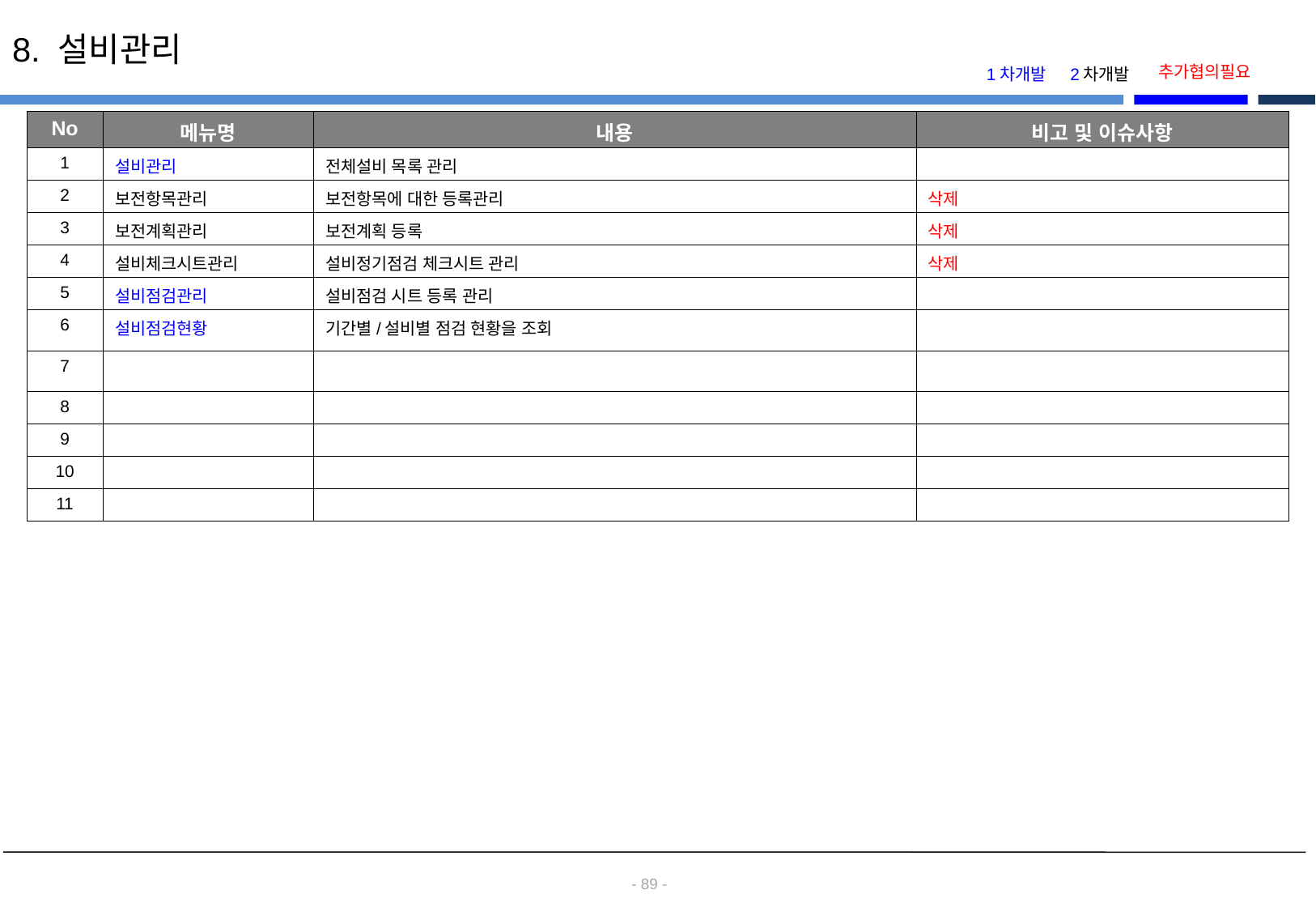

8. 설비관리
추가협의필요
1차개발
2차개발
| No | 메뉴명 | 내용 | 비고 및 이슈사항 |
| --- | --- | --- | --- |
| 1 | 설비관리 | 전체설비 목록 관리 |  |
| 2 | 보전항목관리 | 보전항목에 대한 등록관리 | 삭제 |
| 3 | 보전계획관리 | 보전계획 등록 | 삭제 |
| 4 | 설비체크시트관리 | 설비정기점검 체크시트 관리 | 삭제 |
| 5 | 설비점검관리 | 설비점검 시트 등록 관리 |  |
| 6 | 설비점검현황 | 기간별/설비별 점검 현황을 조회 |  |
| 7 |  |  |  |
| 8 |  |  |  |
| 9 |  |  |  |
| 10 |  |  |  |
| 11 |  |  |  |